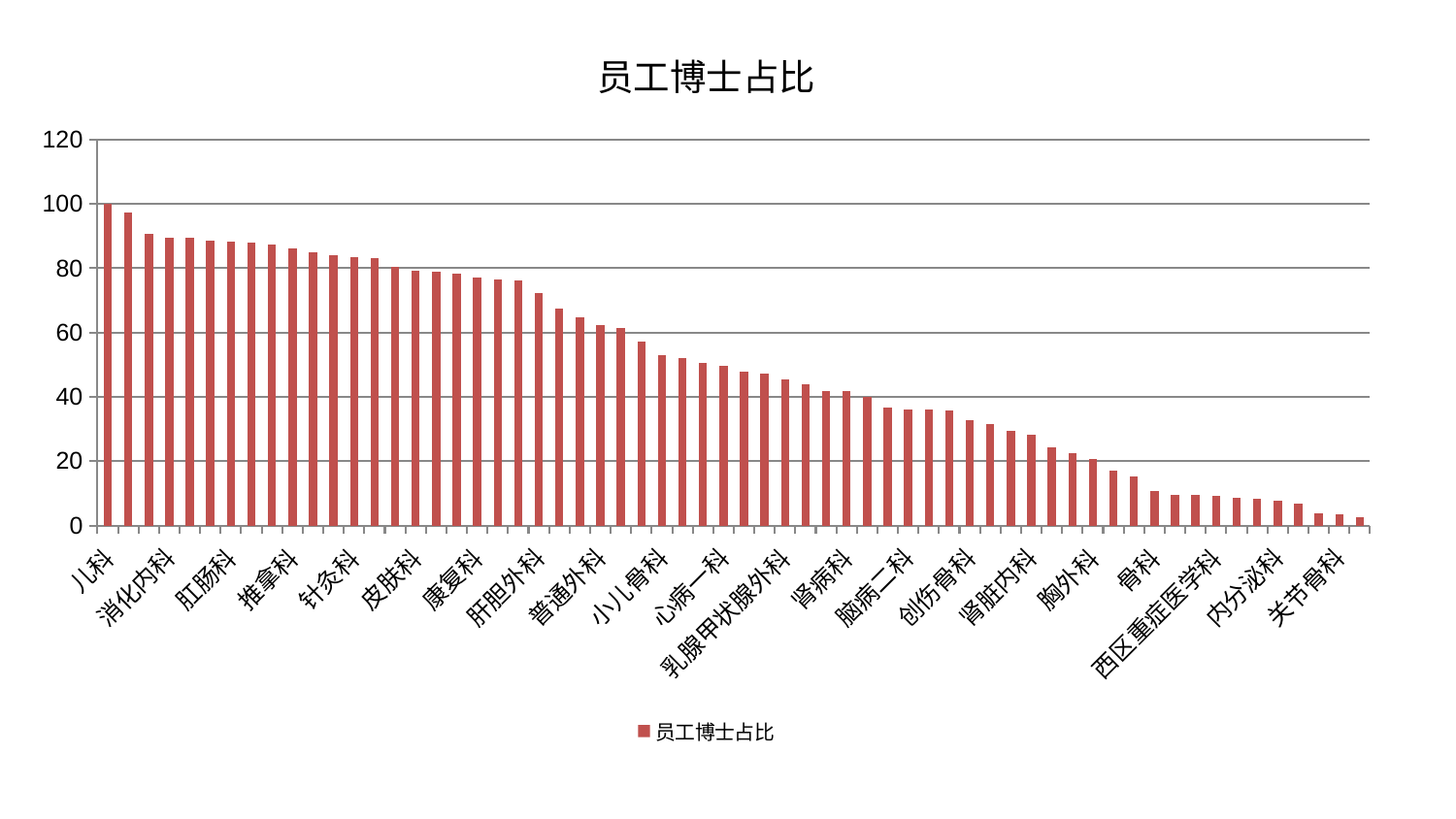

### Chart: 员工博士占比

| Category | 员工博士占比 |
|---|---|
| 儿科 | 99.99999999999999 |
| 心病四科 | 97.22442643498847 |
| 神经内科 | 90.76274505320076 |
| 消化内科 | 89.60230001276743 |
| 心病二科 | 89.47193594493073 |
| 脑病一科 | 88.49817835041806 |
| 肛肠科 | 88.22326803521331 |
| 老年医学科 | 87.96365137221088 |
| 耳鼻喉科 | 87.40988494753472 |
| 推拿科 | 86.23361657706721 |
| 微创骨科 | 84.884929581181 |
| 神经外科 | 84.05292858057665 |
| 针灸科 | 83.4648423586903 |
| 妇科妇二科合并 | 83.12018443789721 |
| 美容皮肤科 | 80.56994317068849 |
| 皮肤科 | 79.26536270622898 |
| 周围血管科 | 78.90223286304182 |
| 脾胃科消化科合并 | 78.26872835311501 |
| 康复科 | 77.20820229634968 |
| 肝病科 | 76.57698292592924 |
| 产科 | 76.34898673218733 |
| 肝胆外科 | 72.43560930573268 |
| 妇科 | 67.58691989052828 |
| 东区重症医学科 | 64.74925845963584 |
| 普通外科 | 62.407787510846234 |
| 眼科 | 61.36097799607307 |
| 泌尿外科 | 57.23300971769794 |
| 小儿骨科 | 52.85382401572464 |
| 运动损伤骨科 | 52.05256932805651 |
| 脑病三科 | 50.48067870288606 |
| 心病一科 | 49.63437525418525 |
| 心病三科 | 47.91747109794138 |
| 小儿推拿科 | 47.18553136310779 |
| 乳腺甲状腺外科 | 45.35324126215612 |
| 肿瘤内科 | 43.807768177635026 |
| 中医经典科 | 41.941795571776424 |
| 肾病科 | 41.713499482379184 |
| 呼吸内科 | 40.04044996245986 |
| 男科 | 36.671410041281995 |
| 脑病二科 | 36.08774210313241 |
| 重症医学科 | 36.07570316629477 |
| 风湿病科 | 35.86557715488694 |
| 创伤骨科 | 32.787041220805385 |
| 身心医学科 | 31.518381026737202 |
| 脾胃病科 | 29.294289046298637 |
| 肾脏内科 | 28.142570157912076 |
| 心血管内科 | 24.181454495903722 |
| 东区肾病科 | 22.335366973092214 |
| 胸外科 | 20.65223864127263 |
| 治未病中心 | 17.119156884308765 |
| 综合内科 | 15.264110436744012 |
| 骨科 | 10.80651500525779 |
| 中医外治中心 | 9.562549874437828 |
| 医院 | 9.455781074846074 |
| 西区重症医学科 | 9.211326034304511 |
| 妇二科 | 8.66487144948858 |
| 口腔科 | 8.22318415297478 |
| 内分泌科 | 7.7550958676644335 |
| 显微骨科 | 6.8197564132587525 |
| 血液科 | 3.824982075069437 |
| 关节骨科 | 3.5248994929032125 |
| 脊柱骨科 | 2.674450519156479 |
215